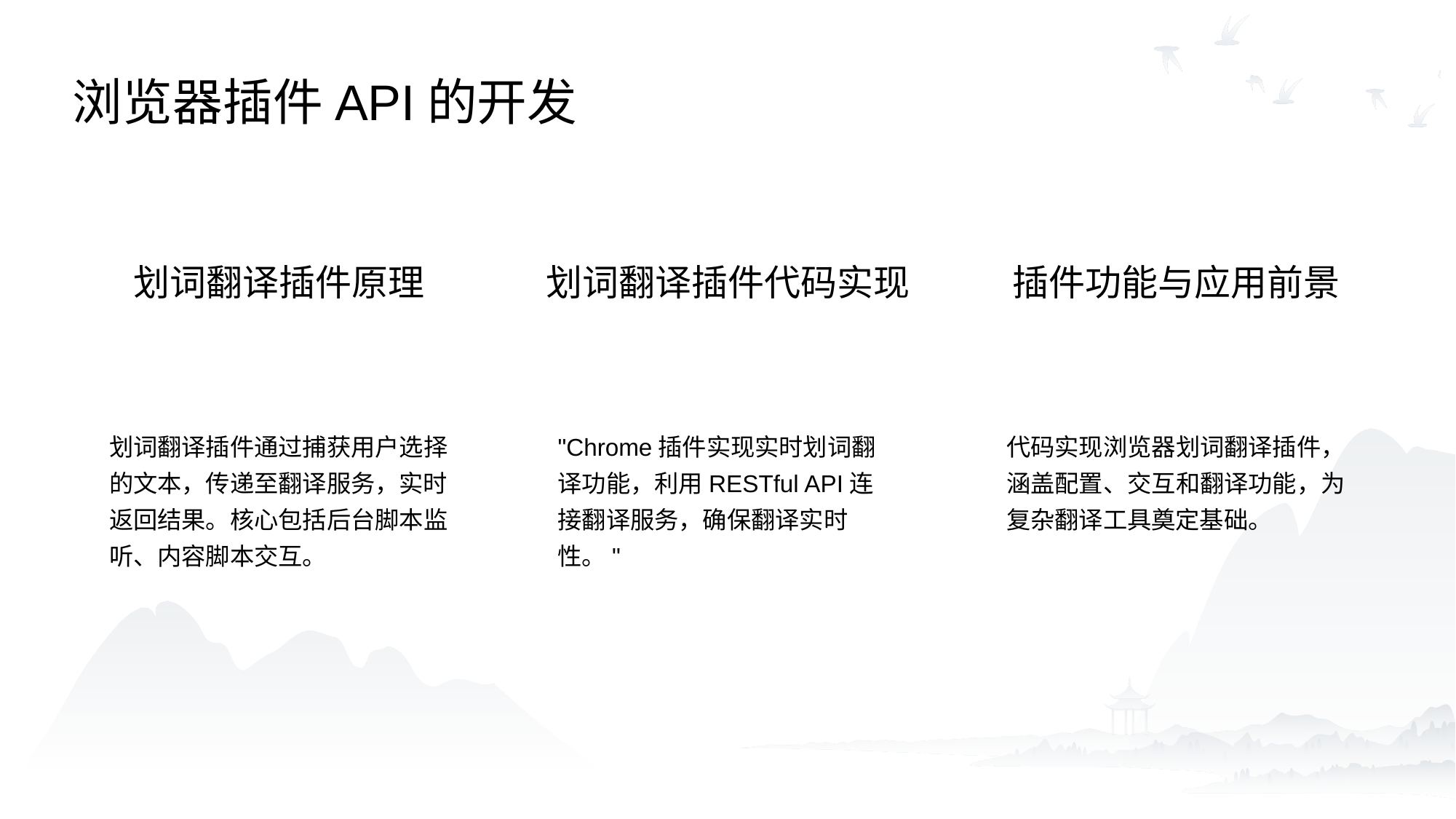

浏览器插件API的开发
划词翻译插件原理
划词翻译插件代码实现
插件功能与应用前景

划词翻译插件通过捕获用户选择的文本，传递至翻译服务，实时返回结果。核心包括后台脚本监听、内容脚本交互。
"Chrome插件实现实时划词翻译功能，利用RESTful API连接翻译服务，确保翻译实时性。"
代码实现浏览器划词翻译插件，涵盖配置、交互和翻译功能，为复杂翻译工具奠定基础。